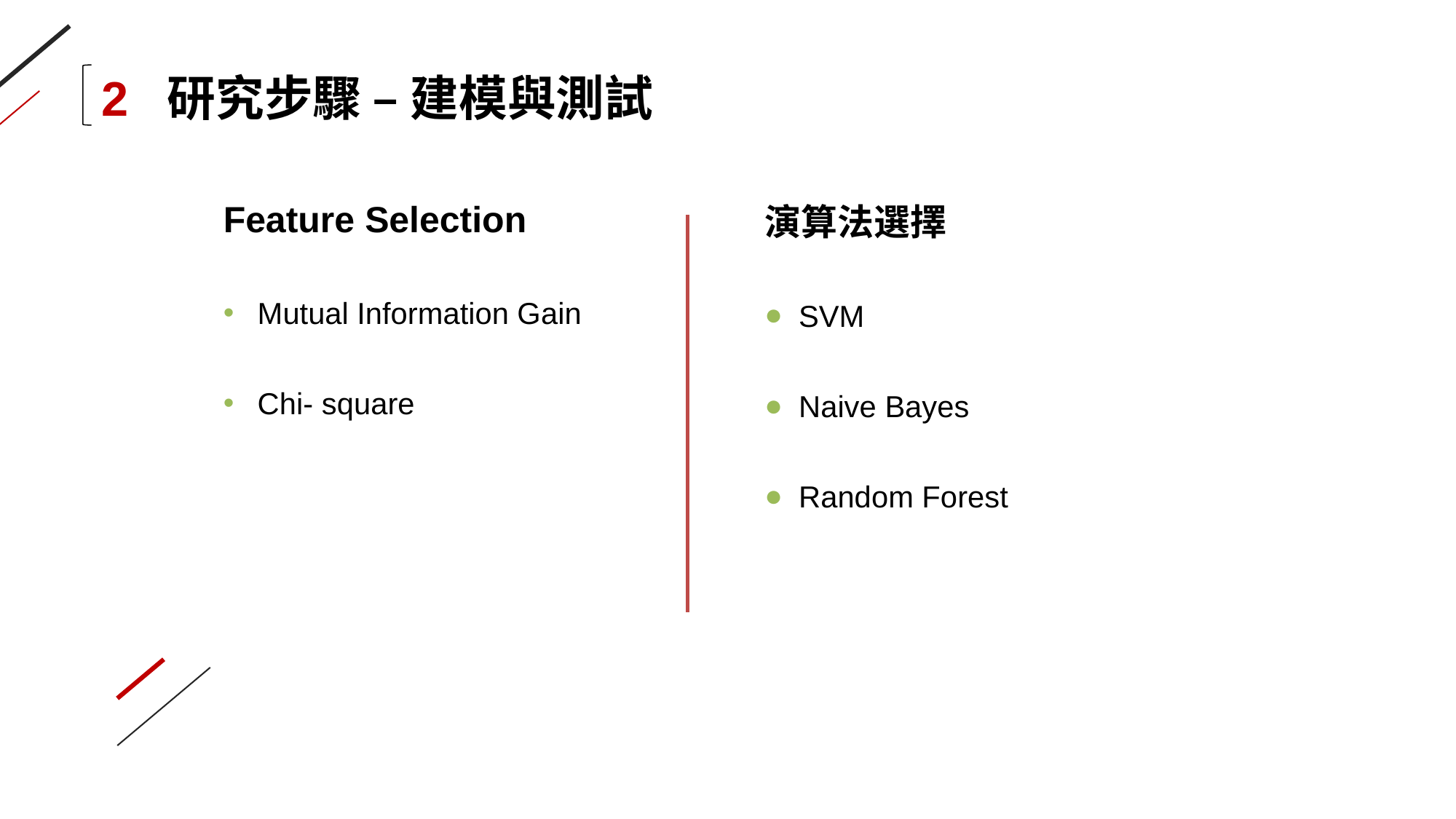

2  研究步驟 – 建模與測試

Feature Selection
Mutual Information Gain
Chi- square
演算法選擇
SVM
Naive Bayes
Random Forest